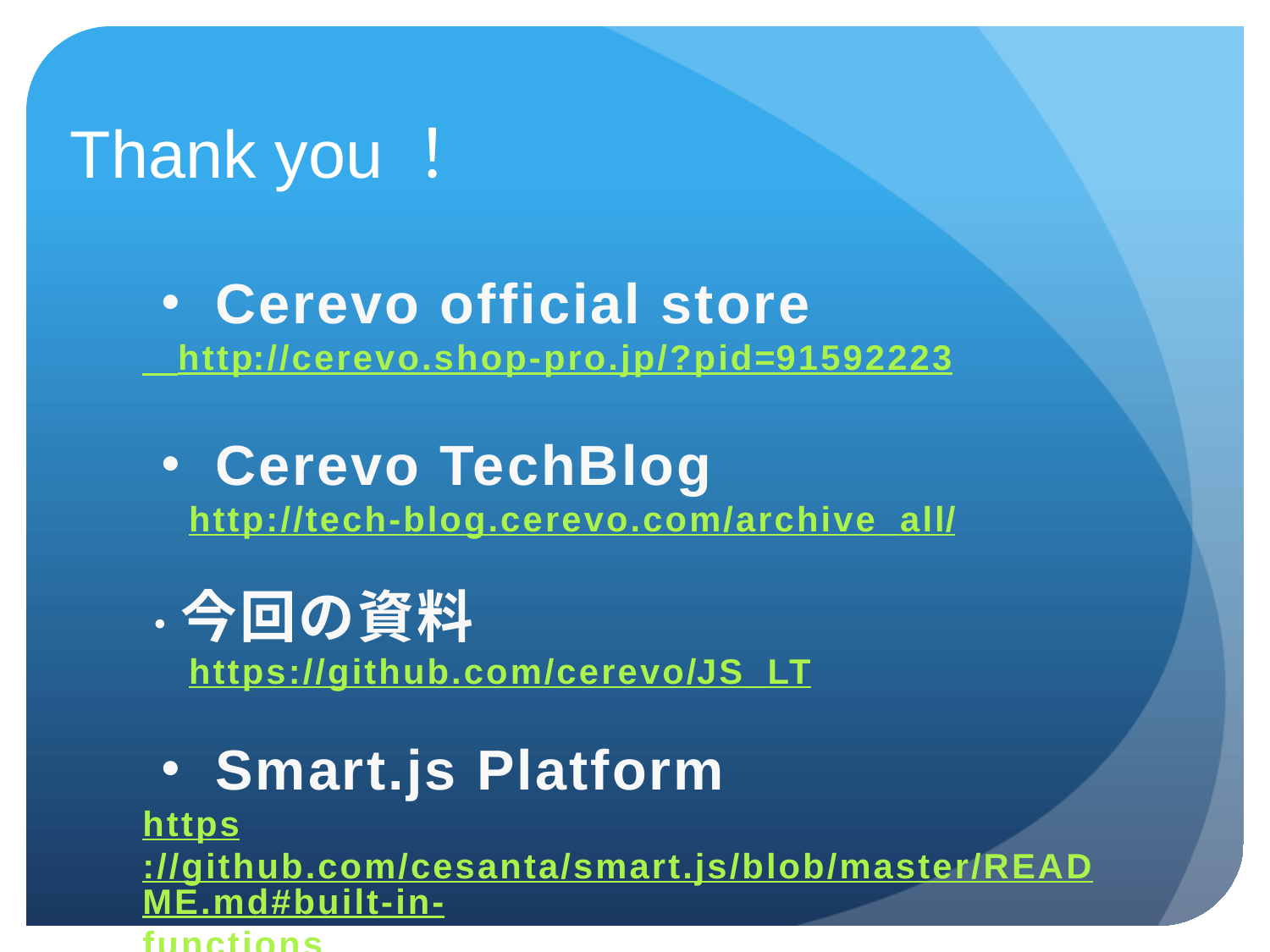

# Thank you！
・Cerevo official store
　http://cerevo.shop-pro.jp/?pid=91592223

・Cerevo TechBlog
　http://tech-blog.cerevo.com/archive_all/

・今回の資料
　https://github.com/cerevo/JS_LT

・Smart.js Platform
https://github.com/cesanta/smart.js/blob/master/README.md#built-in-functions